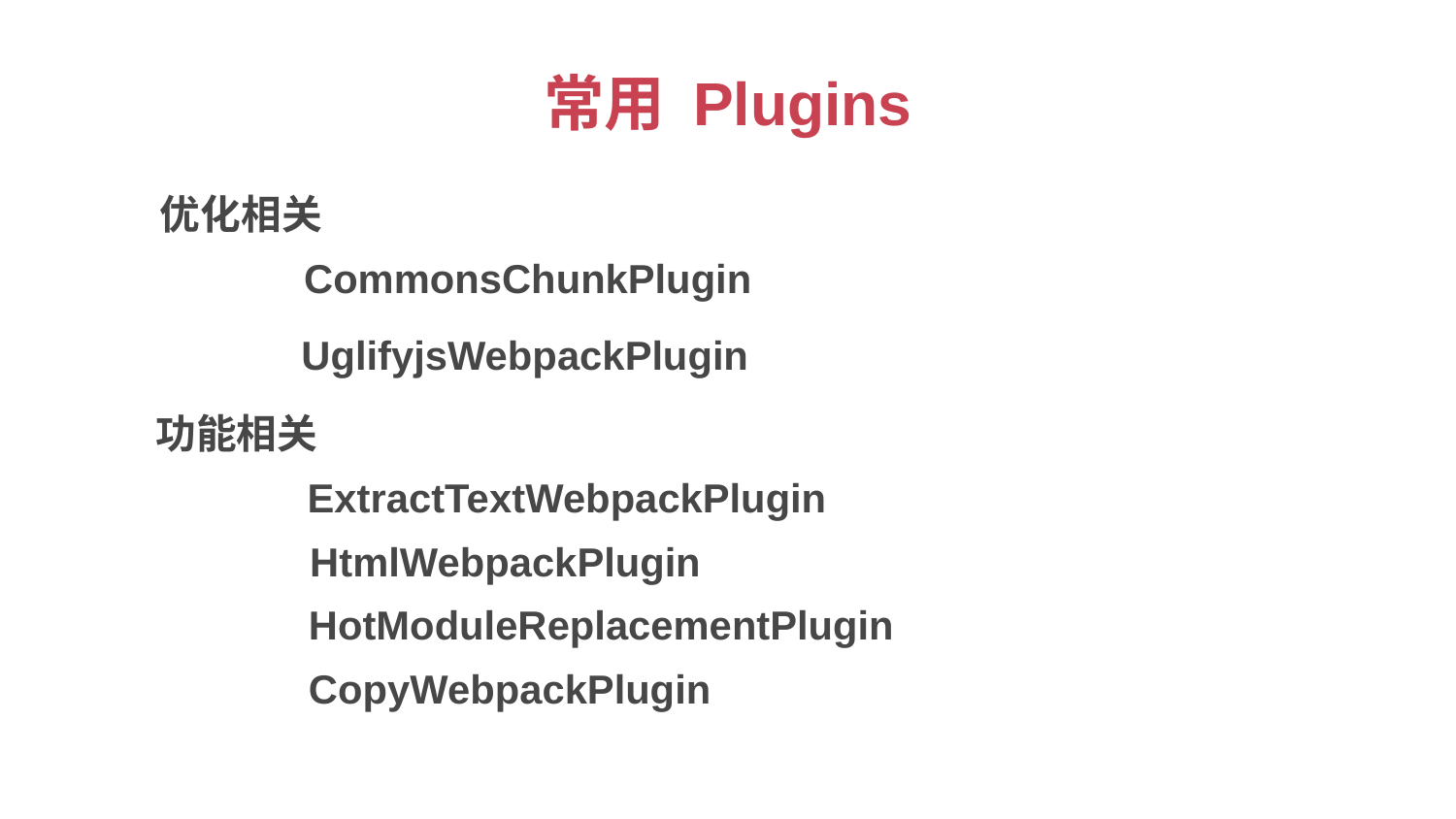

# 常用 Plugins
优化相关
	CommonsChunkPlugin
	UglifyjsWebpackPlugin
功能相关
	 ExtractTextWebpackPlugin
	 HtmlWebpackPlugin
	HotModuleReplacementPlugin
	CopyWebpackPlugin